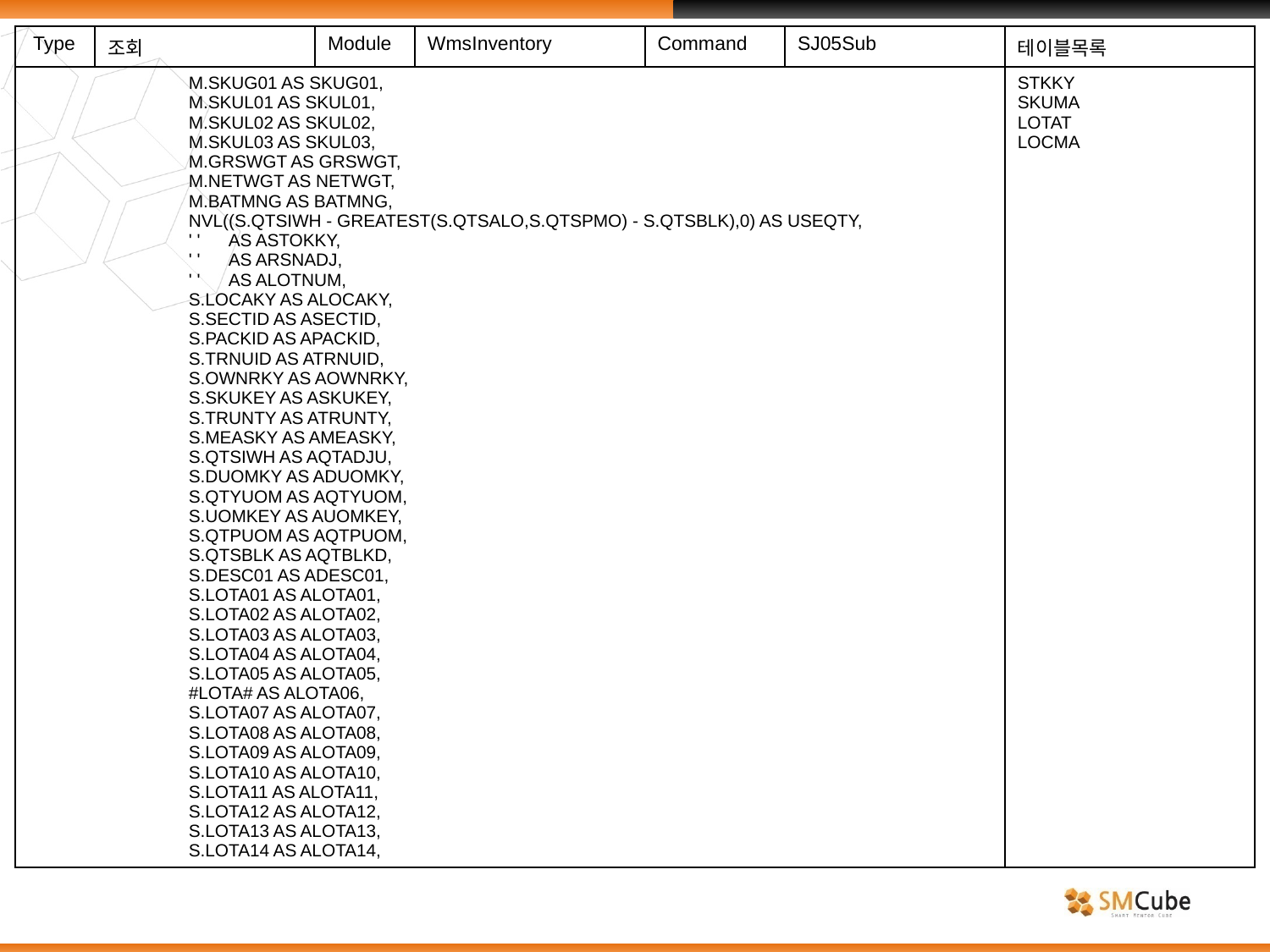

| Type | 조회 | Module | WmsInventory | Command | SJ05Sub | 테이블목록 |
| --- | --- | --- | --- | --- | --- | --- |
| M.SKUG01 AS SKUG01, M.SKUL01 AS SKUL01, M.SKUL02 AS SKUL02, M.SKUL03 AS SKUL03, M.GRSWGT AS GRSWGT, M.NETWGT AS NETWGT, M.BATMNG AS BATMNG, NVL((S.QTSIWH - GREATEST(S.QTSALO,S.QTSPMO) - S.QTSBLK),0) AS USEQTY, ' ' AS ASTOKKY, ' ' AS ARSNADJ, ' ' AS ALOTNUM, S.LOCAKY AS ALOCAKY, S.SECTID AS ASECTID, S.PACKID AS APACKID, S.TRNUID AS ATRNUID, S.OWNRKY AS AOWNRKY, S.SKUKEY AS ASKUKEY, S.TRUNTY AS ATRUNTY, S.MEASKY AS AMEASKY, S.QTSIWH AS AQTADJU, S.DUOMKY AS ADUOMKY, S.QTYUOM AS AQTYUOM, S.UOMKEY AS AUOMKEY, S.QTPUOM AS AQTPUOM, S.QTSBLK AS AQTBLKD, S.DESC01 AS ADESC01, S.LOTA01 AS ALOTA01, S.LOTA02 AS ALOTA02, S.LOTA03 AS ALOTA03, S.LOTA04 AS ALOTA04, S.LOTA05 AS ALOTA05, #LOTA# AS ALOTA06, S.LOTA07 AS ALOTA07, S.LOTA08 AS ALOTA08, S.LOTA09 AS ALOTA09, S.LOTA10 AS ALOTA10, S.LOTA11 AS ALOTA11, S.LOTA12 AS ALOTA12, S.LOTA13 AS ALOTA13, S.LOTA14 AS ALOTA14, |  |  |  |  |  | STKKY SKUMA LOTAT LOCMA |